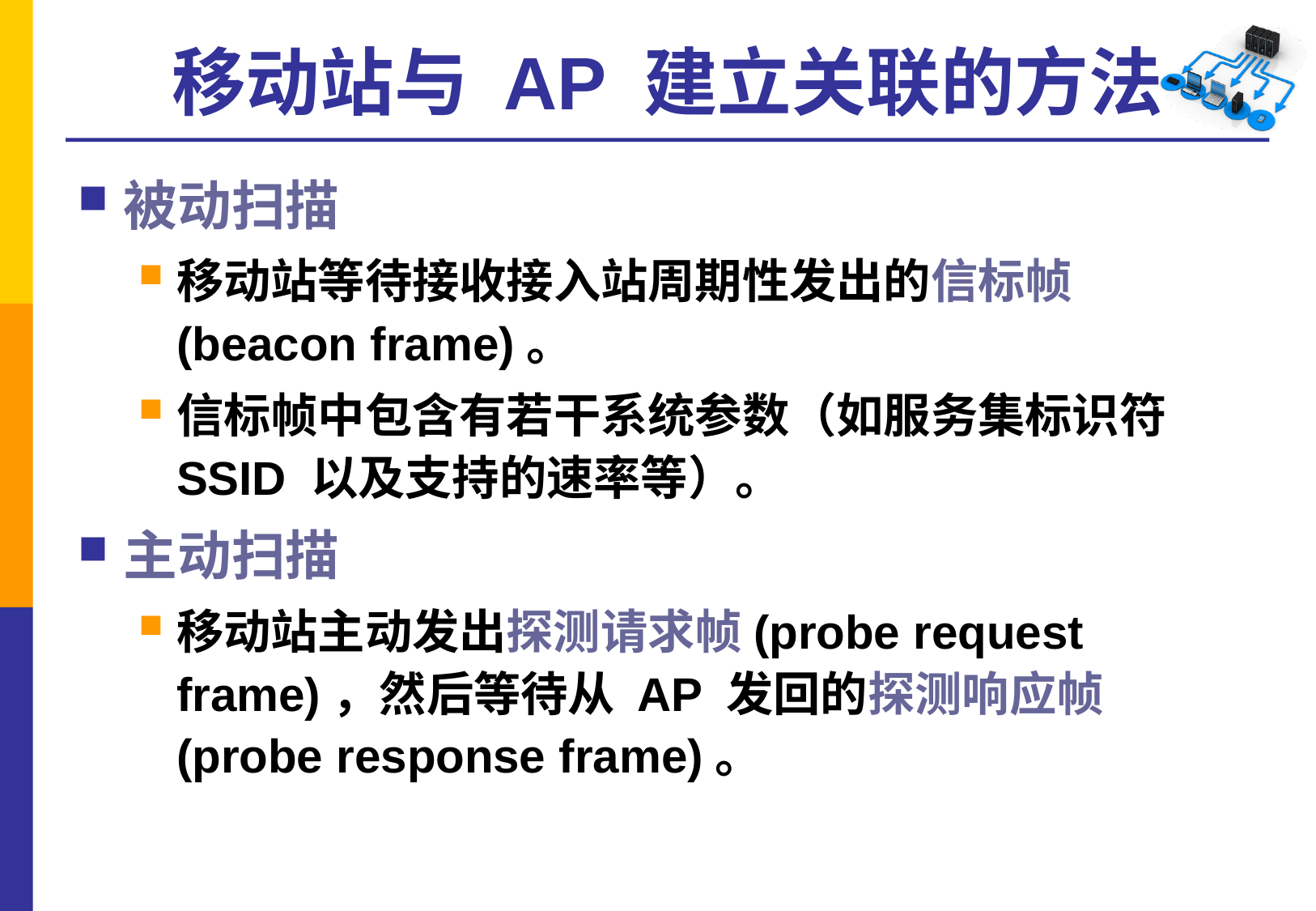

# 移动站与 AP 建立关联的方法
被动扫描
移动站等待接收接入站周期性发出的信标帧(beacon frame)。
信标帧中包含有若干系统参数（如服务集标识符 SSID 以及支持的速率等）。
主动扫描
移动站主动发出探测请求帧(probe request frame)，然后等待从 AP 发回的探测响应帧(probe response frame)。